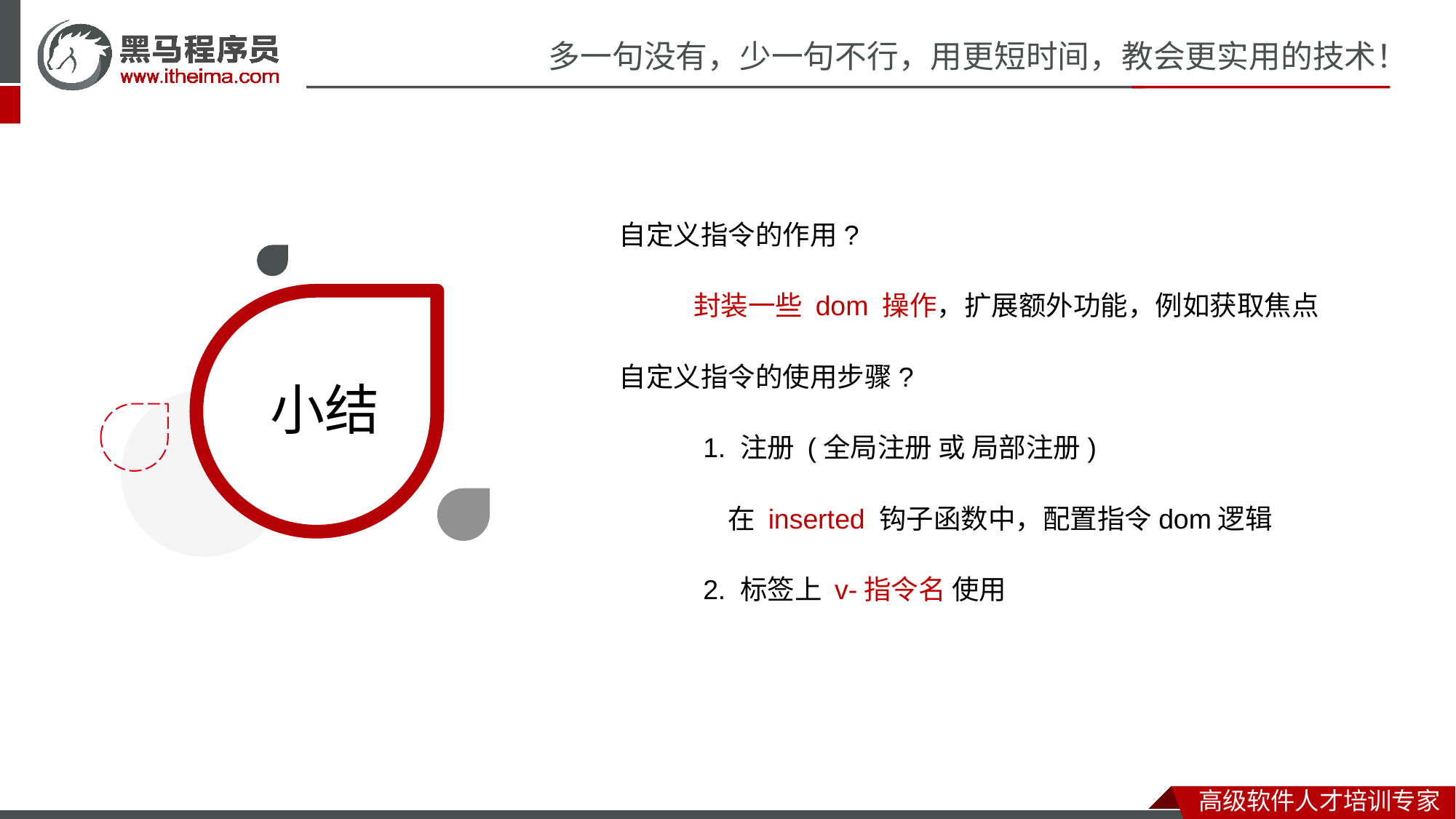

自定义指令的作用?
           封装一些 dom 操作，扩展额外功能，例如获取焦点
自定义指令的使用步骤?
           1. 注册 (全局注册 或 局部注册)
	在 inserted 钩子函数中，配置指令dom逻辑
           2. 标签上 v-指令名 使用